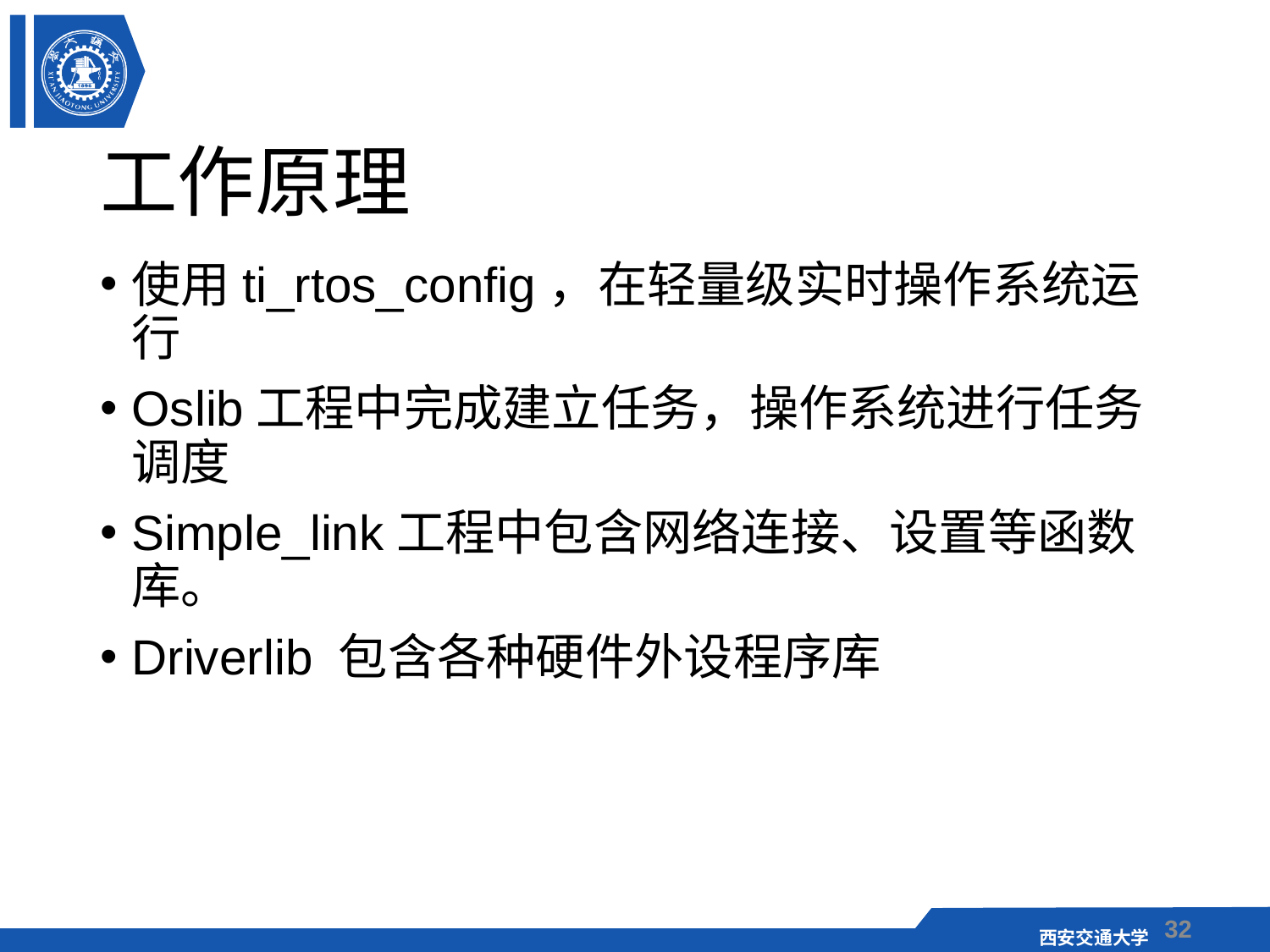

# 工作原理
使用ti_rtos_config，在轻量级实时操作系统运行
Oslib工程中完成建立任务，操作系统进行任务调度
Simple_link工程中包含网络连接、设置等函数库。
Driverlib 包含各种硬件外设程序库

32